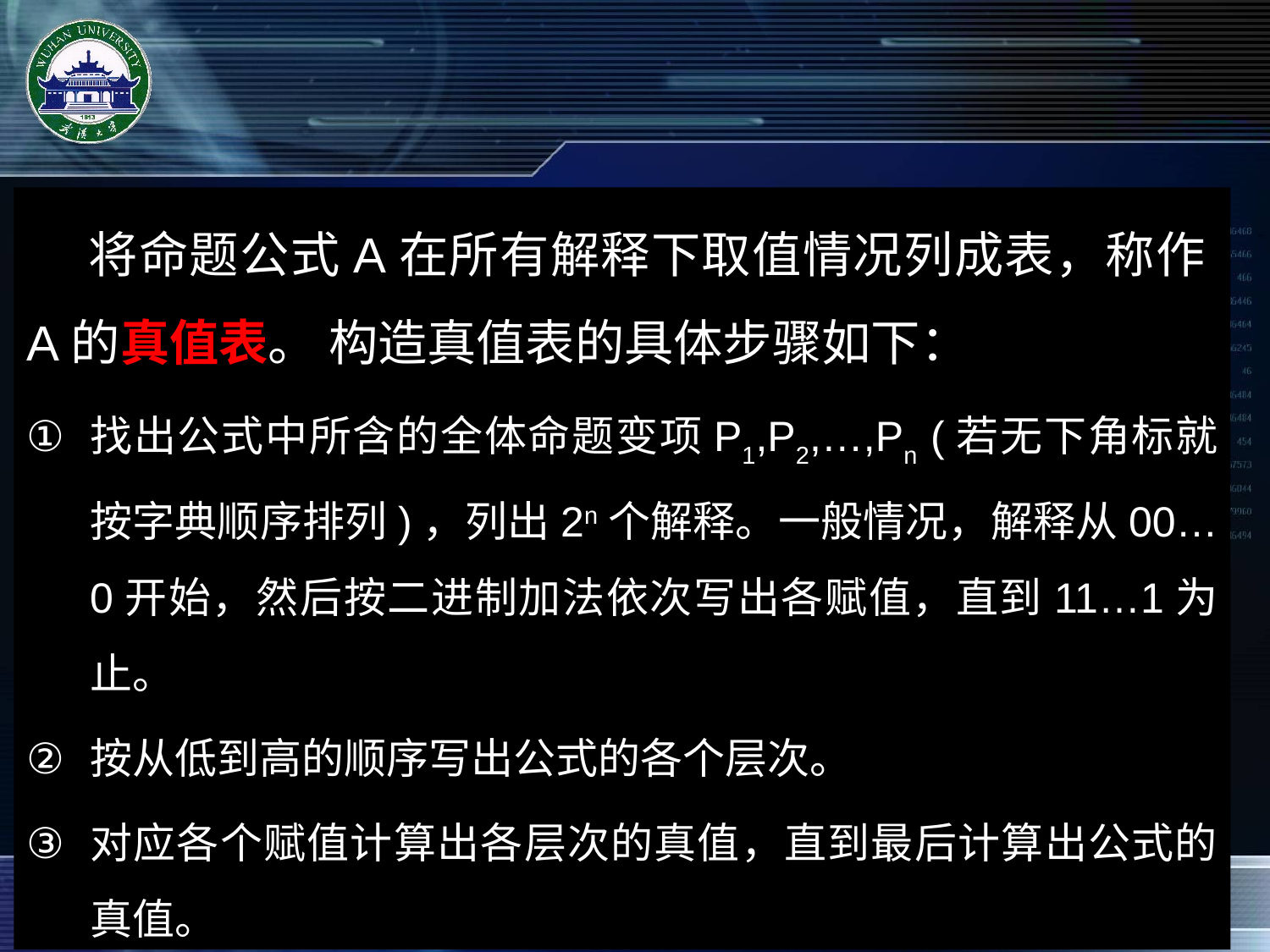

将命题公式A在所有解释下取值情况列成表，称作A的真值表。 构造真值表的具体步骤如下：
找出公式中所含的全体命题变项P1,P2,…,Pn (若无下角标就按字典顺序排列)，列出2n个解释。一般情况，解释从00…0开始，然后按二进制加法依次写出各赋值，直到11…1为止。
按从低到高的顺序写出公式的各个层次。
对应各个赋值计算出各层次的真值，直到最后计算出公式的真值。